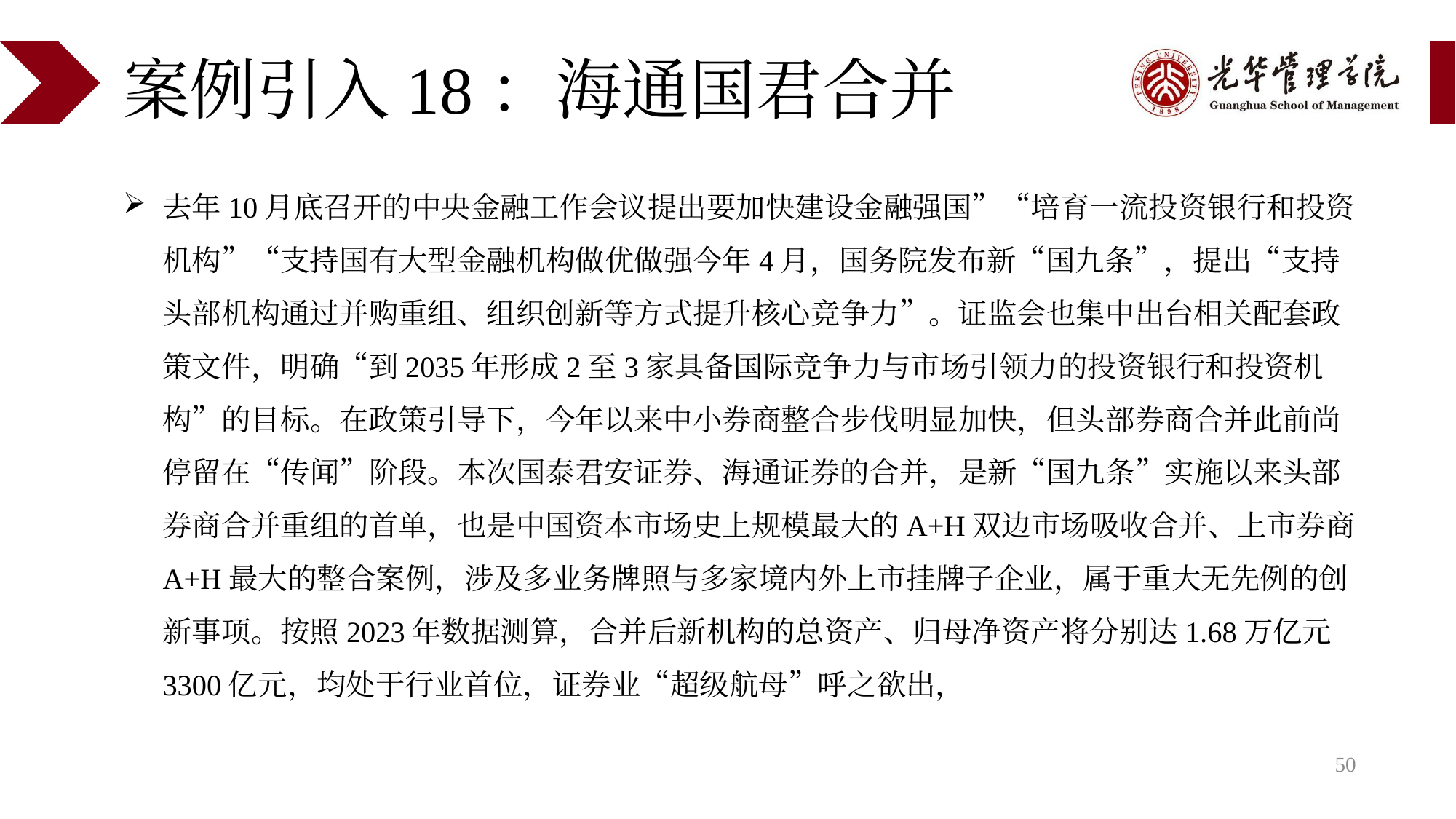

# 案例引入18：海通国君合并
去年10月底召开的中央金融工作会议提出要加快建设金融强国”“培育一流投资银行和投资机构”“支持国有大型金融机构做优做强今年4月，国务院发布新“国九条”，提出“支持头部机构通过并购重组、组织创新等方式提升核心竞争力”。证监会也集中出台相关配套政策文件，明确“到2035年形成2至3家具备国际竞争力与市场引领力的投资银行和投资机构”的目标。在政策引导下，今年以来中小券商整合步伐明显加快，但头部券商合并此前尚停留在“传闻”阶段。本次国泰君安证券、海通证券的合并，是新“国九条”实施以来头部券商合并重组的首单，也是中国资本市场史上规模最大的A+H双边市场吸收合并、上市券商A+H最大的整合案例，涉及多业务牌照与多家境内外上市挂牌子企业，属于重大无先例的创新事项。按照2023年数据测算，合并后新机构的总资产、归母净资产将分别达1.68万亿元3300亿元，均处于行业首位，证券业“超级航母”呼之欲出，
50